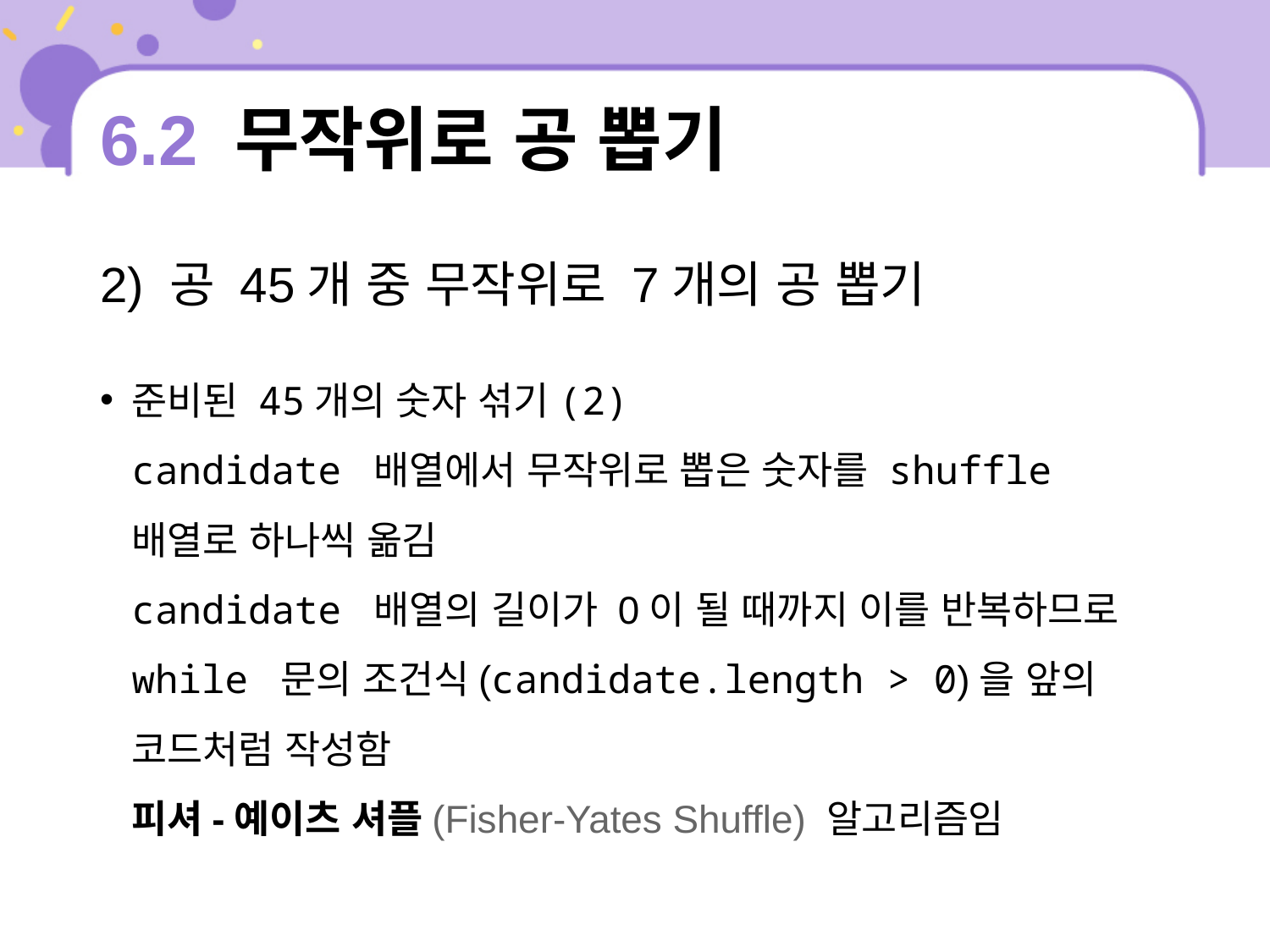

# 6.2 무작위로 공 뽑기
2) 공 45개 중 무작위로 7개의 공 뽑기
준비된 45개의 숫자 섞기(2)
candidate 배열에서 무작위로 뽑은 숫자를 shuffle 배열로 하나씩 옮김
candidate 배열의 길이가 0이 될 때까지 이를 반복하므로 while 문의 조건식(candidate.length > 0)을 앞의 코드처럼 작성함
피셔-예이츠 셔플(Fisher-Yates Shuffle) 알고리즘임